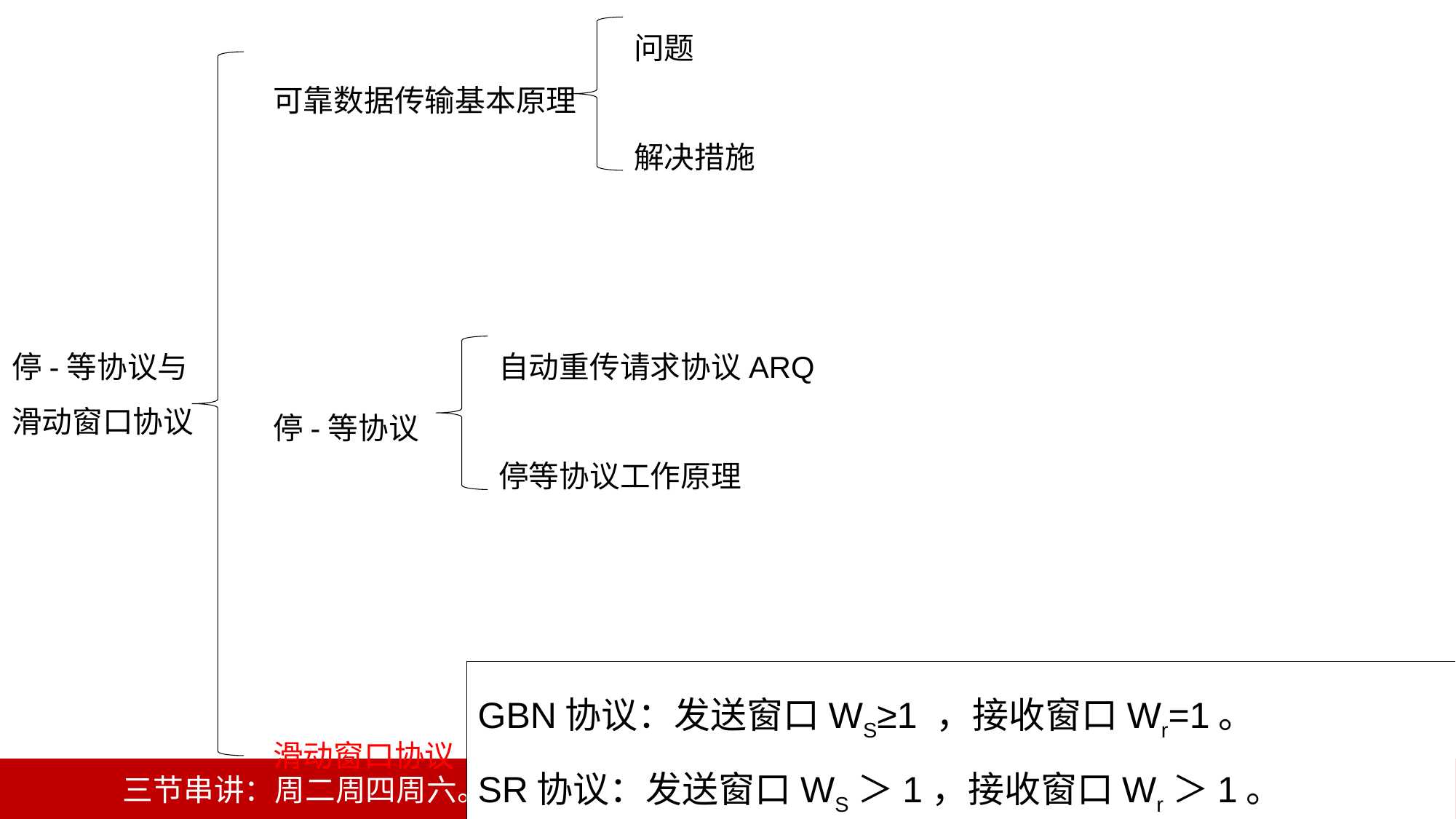

问题

解决措施

可靠数据传输基本原理

停-等协议

滑动窗口协议
停-等协议与
滑动窗口协议
自动重传请求协议ARQ

停等协议工作原理

GBN协议：发送窗口WS≥1 ，接收窗口Wr=1。
SR协议：发送窗口WS＞1，接收窗口Wr＞1。